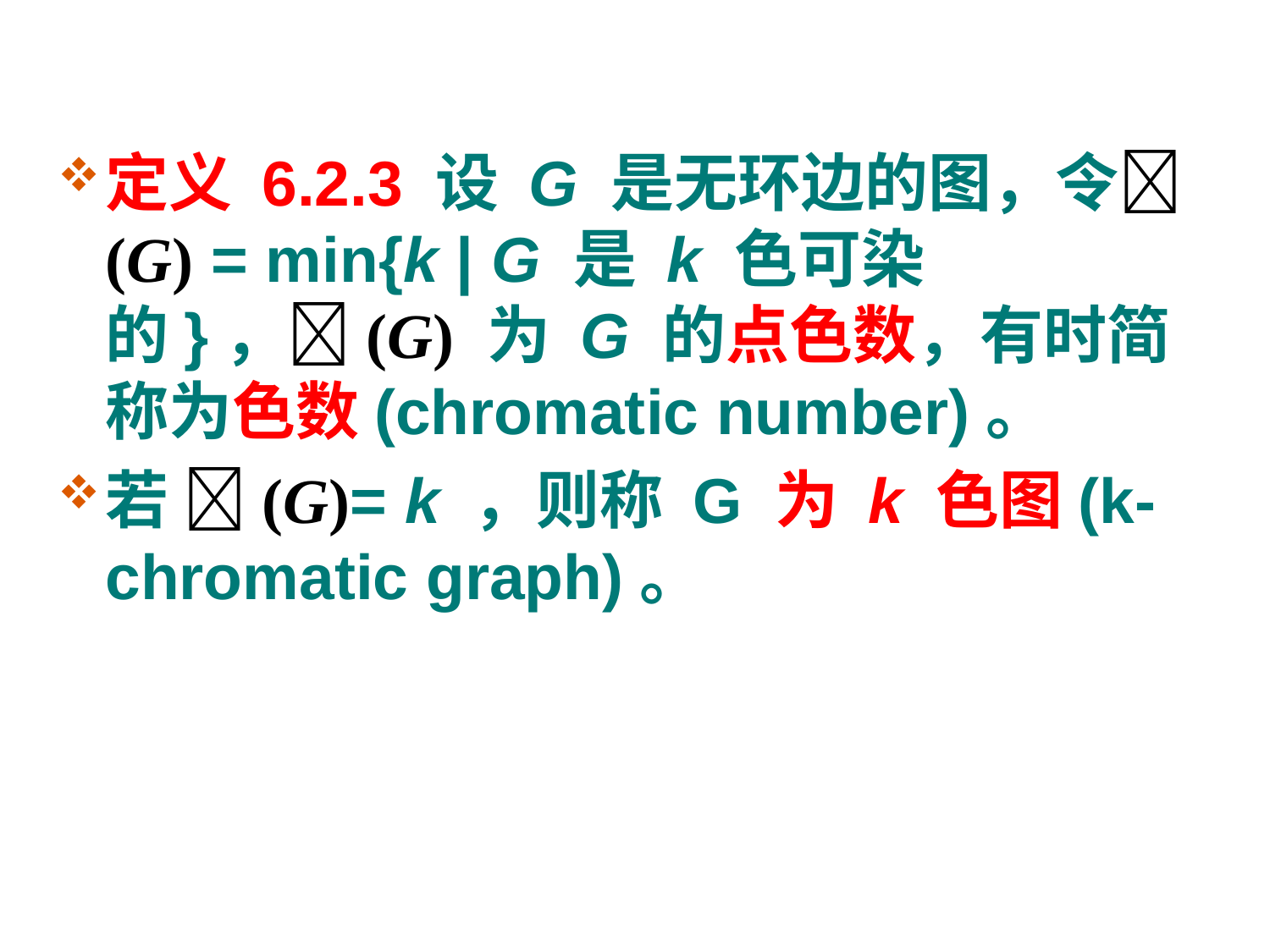

#
定义 6.2.3 设 G 是无环边的图，令χ(G) = min{k | G 是 k 色可染的}，χ(G) 为 G 的点色数，有时简称为色数(chromatic number)。
若 χ(G)= k ，则称 G 为 k 色图(k-chromatic graph)。